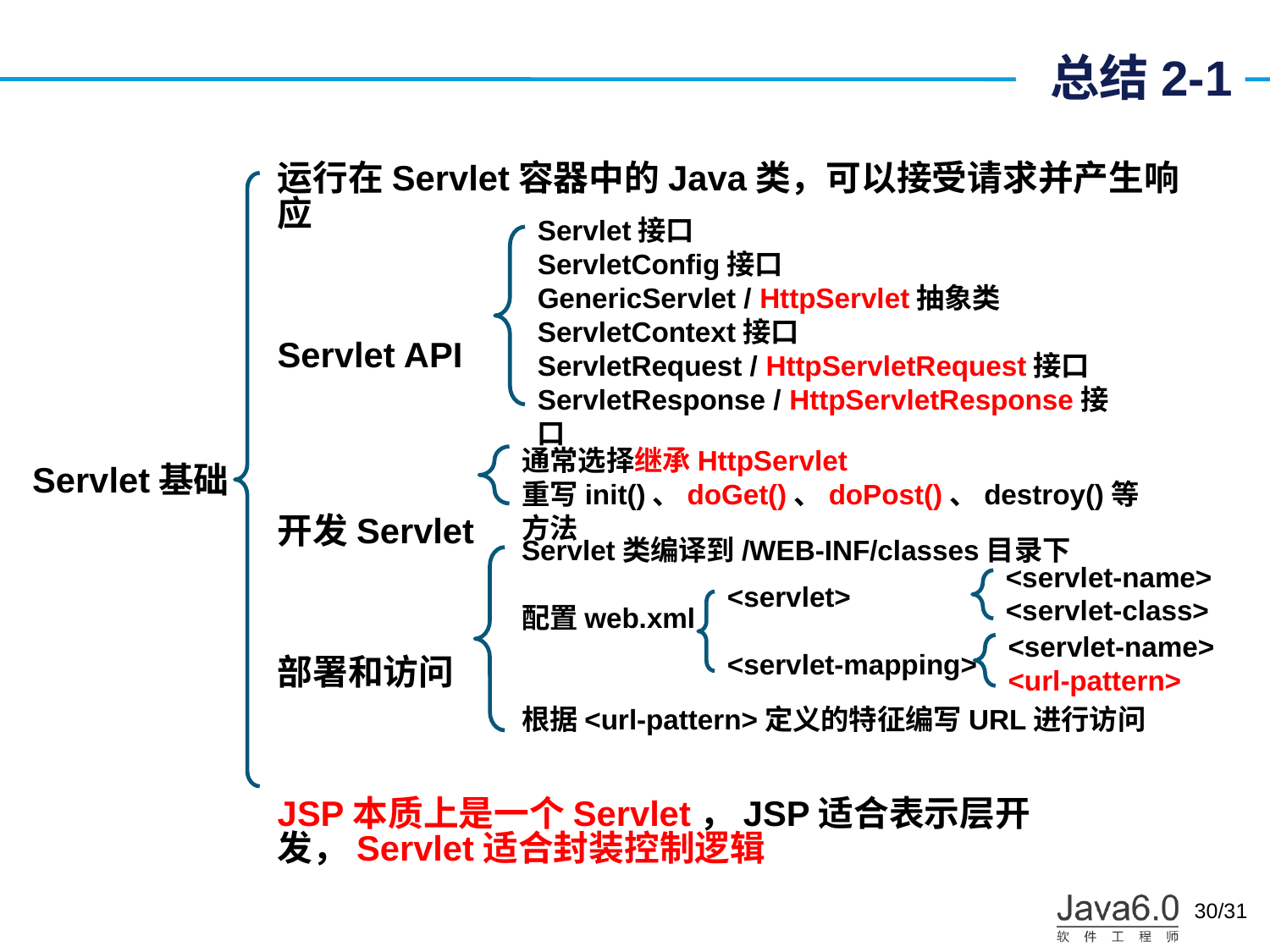

# 总结2-1
运行在Servlet容器中的Java类，可以接受请求并产生响应

Servlet API

开发Servlet

部署和访问

JSP本质上是一个Servlet，JSP适合表示层开发，Servlet适合封装控制逻辑

Servlet接口
ServletConfig接口
GenericServlet / HttpServlet抽象类
ServletContext接口
ServletRequest / HttpServletRequest接口
ServletResponse / HttpServletResponse接口

通常选择继承HttpServlet
重写init()、doGet()、doPost()、destroy()等方法

Servlet基础
Servlet类编译到/WEB-INF/classes目录下

配置web.xml

根据<url-pattern>定义的特征编写URL进行访问

<servlet-name>
<servlet-class>

<servlet>

<servlet-mapping>

<servlet-name>
<url-pattern>

30/31